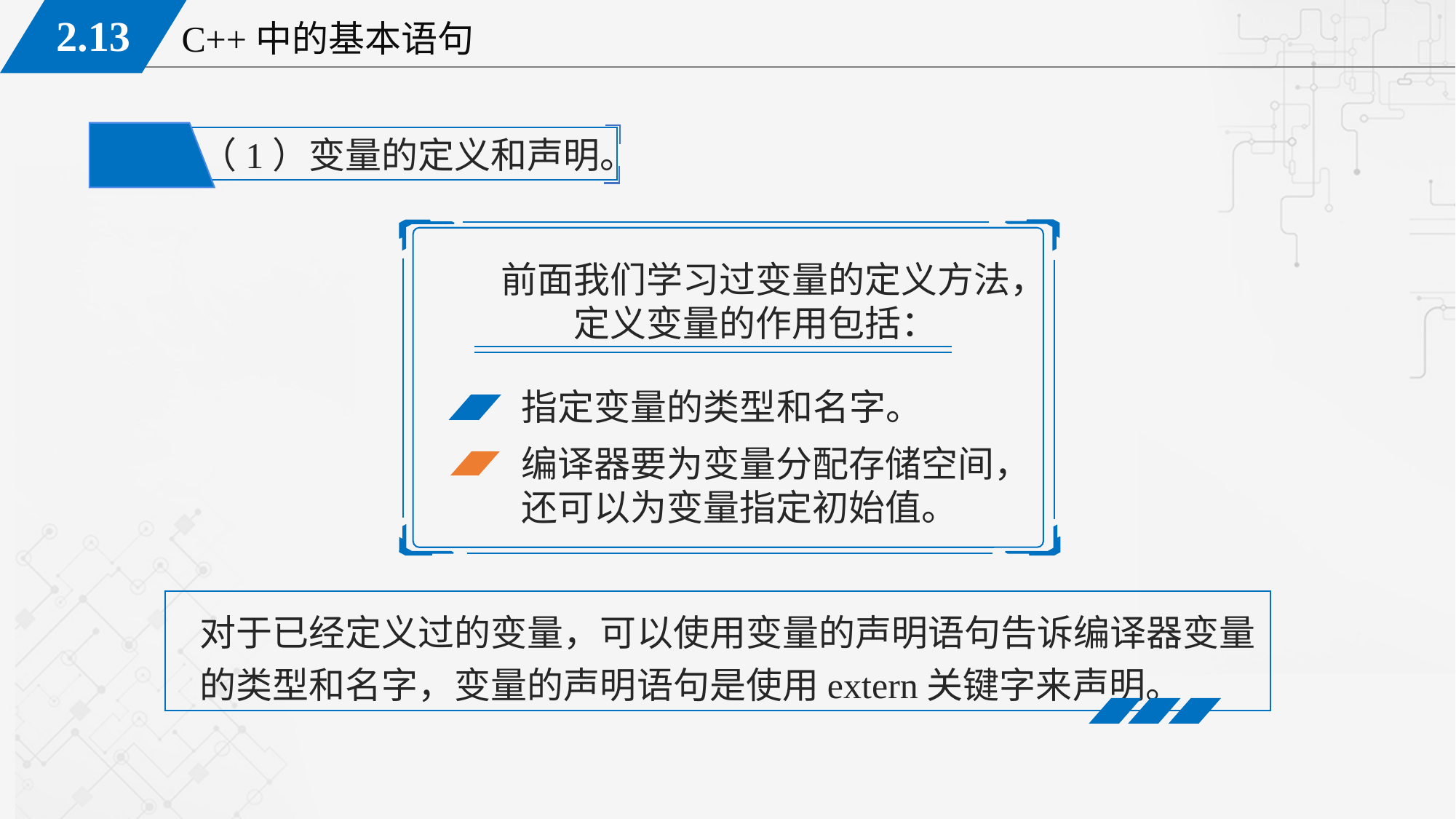

（1）变量的定义和声明。

前面我们学习过变量的定义方法，定义变量的作用包括：
指定变量的类型和名字。

编译器要为变量分配存储空间，还可以为变量指定初始值。

对于已经定义过的变量，可以使用变量的声明语句告诉编译器变量的类型和名字，变量的声明语句是使用extern关键字来声明。